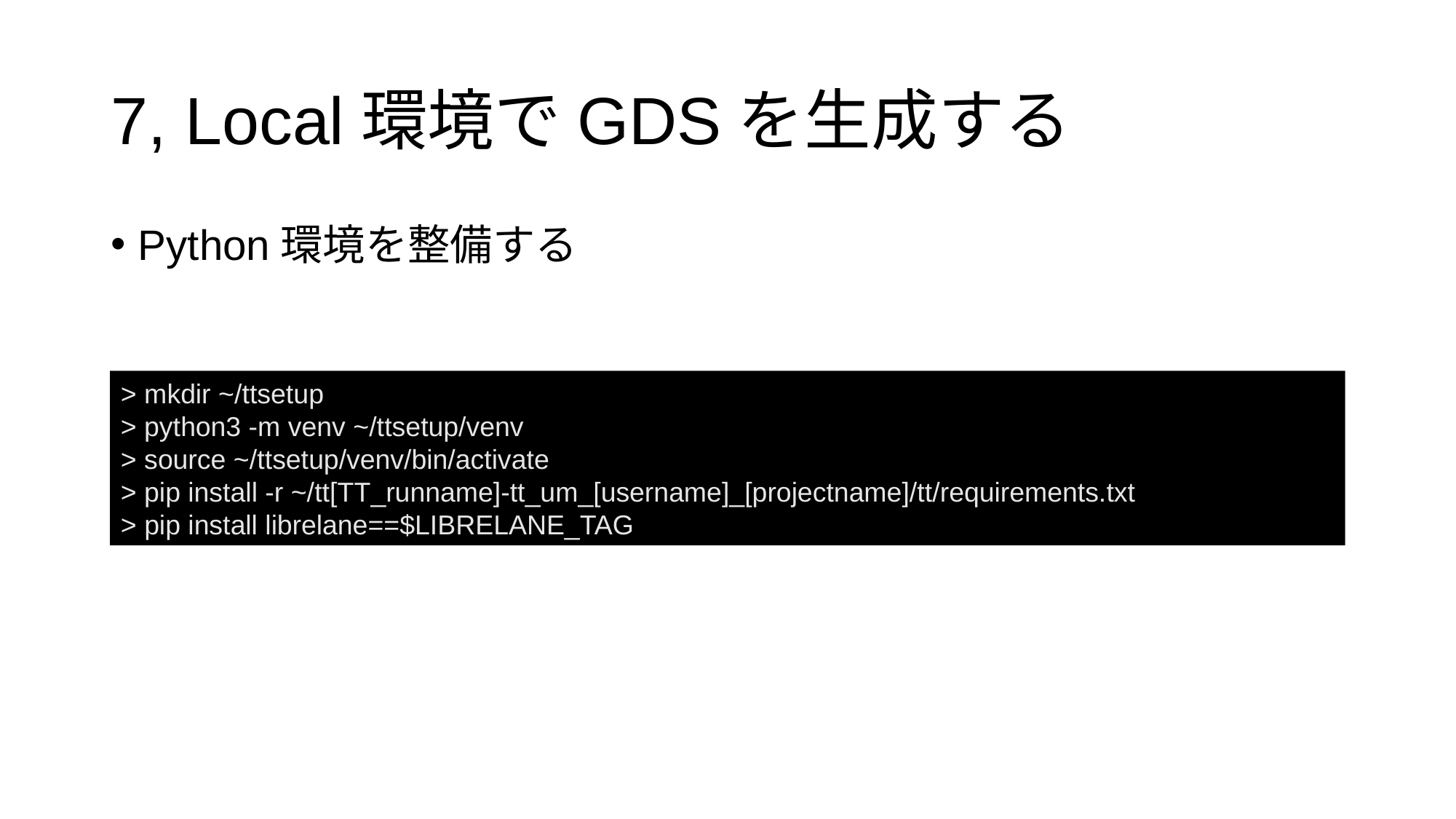

# 7, Local環境でGDSを生成する
Python環境を整備する
> mkdir ~/ttsetup
> python3 -m venv ~/ttsetup/venv
> source ~/ttsetup/venv/bin/activate
> pip install -r ~/tt[TT_runname]-tt_um_[username]_[projectname]/tt/requirements.txt
> pip install librelane==$LIBRELANE_TAG